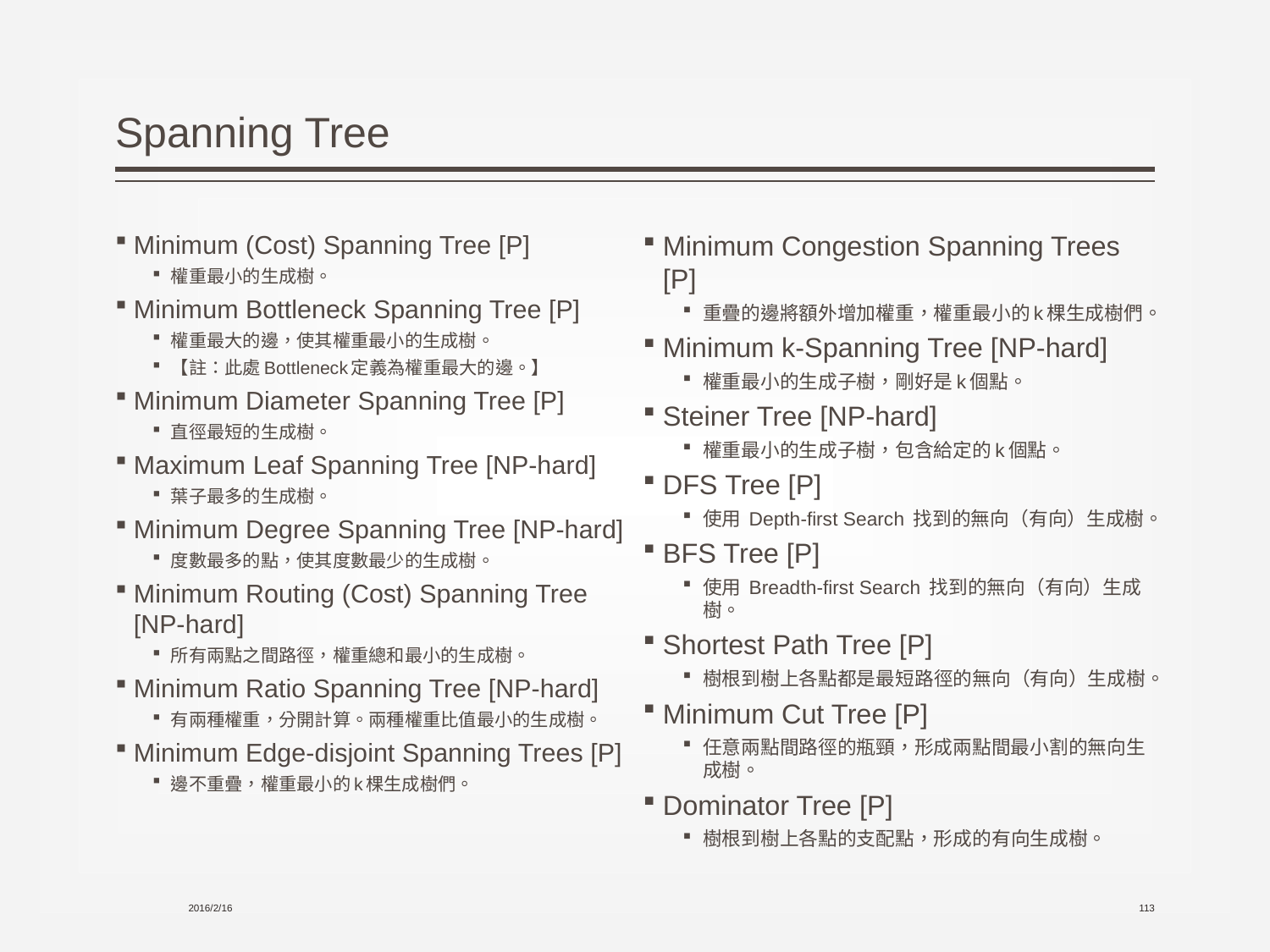

# Spanning Tree
Minimum (Cost) Spanning Tree [P]
權重最小的生成樹。
Minimum Bottleneck Spanning Tree [P]
權重最大的邊，使其權重最小的生成樹。
【註：此處Bottleneck定義為權重最大的邊。】
Minimum Diameter Spanning Tree [P]
直徑最短的生成樹。
Maximum Leaf Spanning Tree [NP-hard]
葉子最多的生成樹。
Minimum Degree Spanning Tree [NP-hard]
度數最多的點，使其度數最少的生成樹。
Minimum Routing (Cost) Spanning Tree [NP-hard]
所有兩點之間路徑，權重總和最小的生成樹。
Minimum Ratio Spanning Tree [NP-hard]
有兩種權重，分開計算。兩種權重比值最小的生成樹。
Minimum Edge-disjoint Spanning Trees [P]
邊不重疊，權重最小的k棵生成樹們。

Minimum Congestion Spanning Trees [P]
重疊的邊將額外增加權重，權重最小的k棵生成樹們。
Minimum k-Spanning Tree [NP-hard]
權重最小的生成子樹，剛好是k個點。
Steiner Tree [NP-hard]
權重最小的生成子樹，包含給定的k個點。
DFS Tree [P]
使用 Depth-first Search 找到的無向（有向）生成樹。
BFS Tree [P]
使用 Breadth-first Search 找到的無向（有向）生成樹。
Shortest Path Tree [P]
樹根到樹上各點都是最短路徑的無向（有向）生成樹。
Minimum Cut Tree [P]
任意兩點間路徑的瓶頸，形成兩點間最小割的無向生成樹。
Dominator Tree [P]
樹根到樹上各點的支配點，形成的有向生成樹。
2016/2/16
113